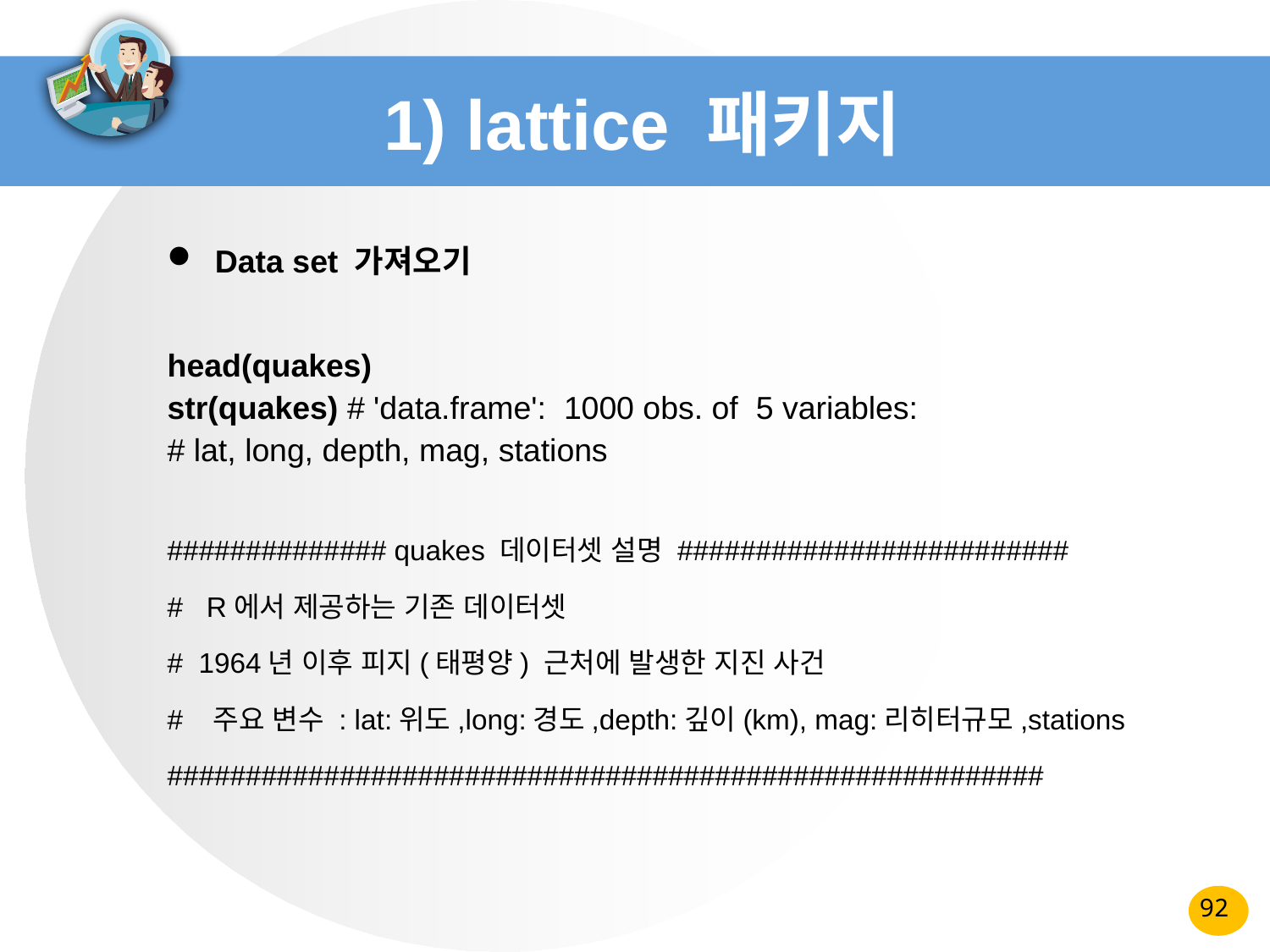

# 1) lattice 패키지
Data set 가져오기

head(quakes)
str(quakes) # 'data.frame':  1000 obs. of  5 variables:
# lat, long, depth, mag, stations

############## quakes 데이터셋 설명 #########################
#   R에서 제공하는 기존 데이터셋
#  1964년 이후 피지(태평양) 근처에 발생한 지진 사건
#   주요 변수 : lat:위도,long:경도,depth:깊이(km), mag:리히터규모,stations
########################################################
92